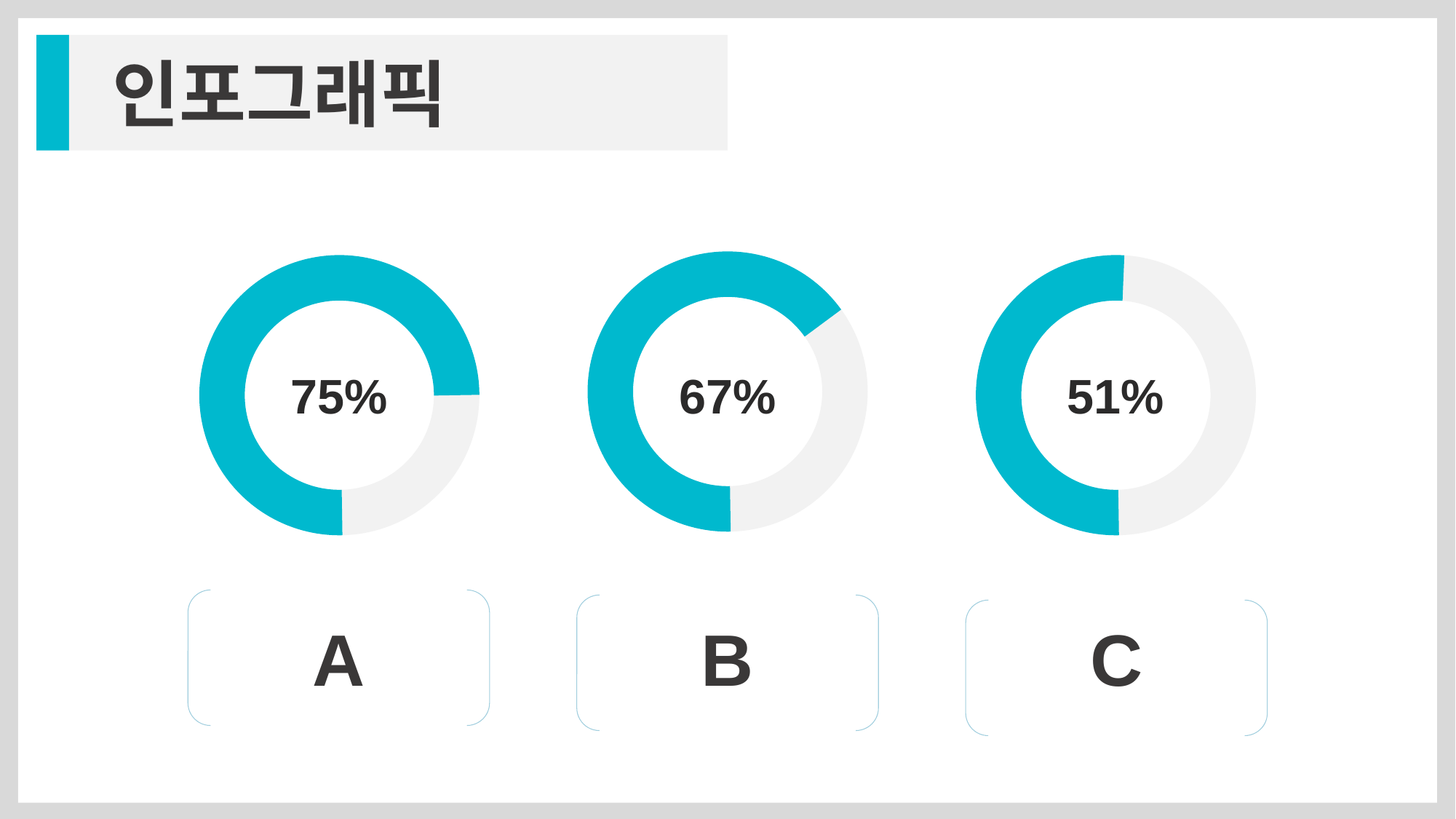

인포그래픽

75%
67%
51%

A
B
C